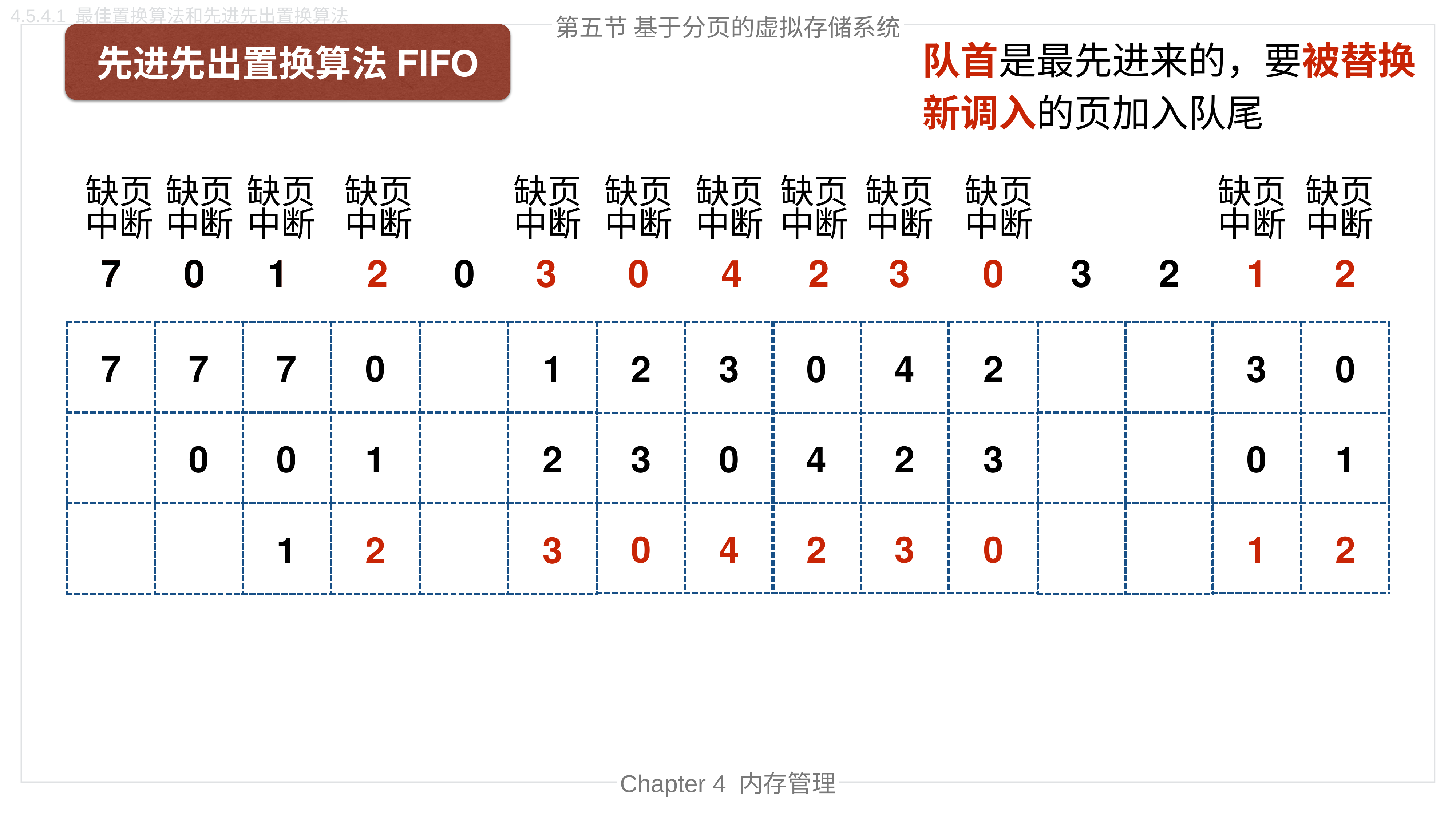

4.5.4.1 最佳置换算法和先进先出置换算法
第六节 基于分页的虚拟存储系统
第五节 基于分页的虚拟存储系统
先进先出置换算法FIFO

队首是最先进来的，要被替换
新调入的页加入队尾
缺页
中断
缺页
中断
缺页
中断
缺页
中断
缺页
中断
缺页
中断
缺页
中断
缺页
中断
缺页
中断
缺页
中断
缺页
中断
缺页
中断
7
7
0
0
1
1
2
0
3
0
4
2
3
0
3
2
1
2
| 7 |
| --- |
|  |
|  |
| 7 |
| --- |
| 0 |
|  |
| 7 |
| --- |
| 0 |
| 1 |
| 0 |
| --- |
| 1 |
| 2 |
|  |
| --- |
|  |
|  |
| 1 |
| --- |
| 2 |
| 3 |
|  |
| --- |
|  |
|  |
|  |
| --- |
|  |
|  |
| 2 |
| --- |
| 3 |
| 0 |
| 3 |
| --- |
| 0 |
| 4 |
| 0 |
| --- |
| 4 |
| 2 |
| 4 |
| --- |
| 2 |
| 3 |
| 2 |
| --- |
| 3 |
| 0 |
| 3 |
| --- |
| 0 |
| 1 |
| 0 |
| --- |
| 1 |
| 2 |
Chapter 4 内存管理